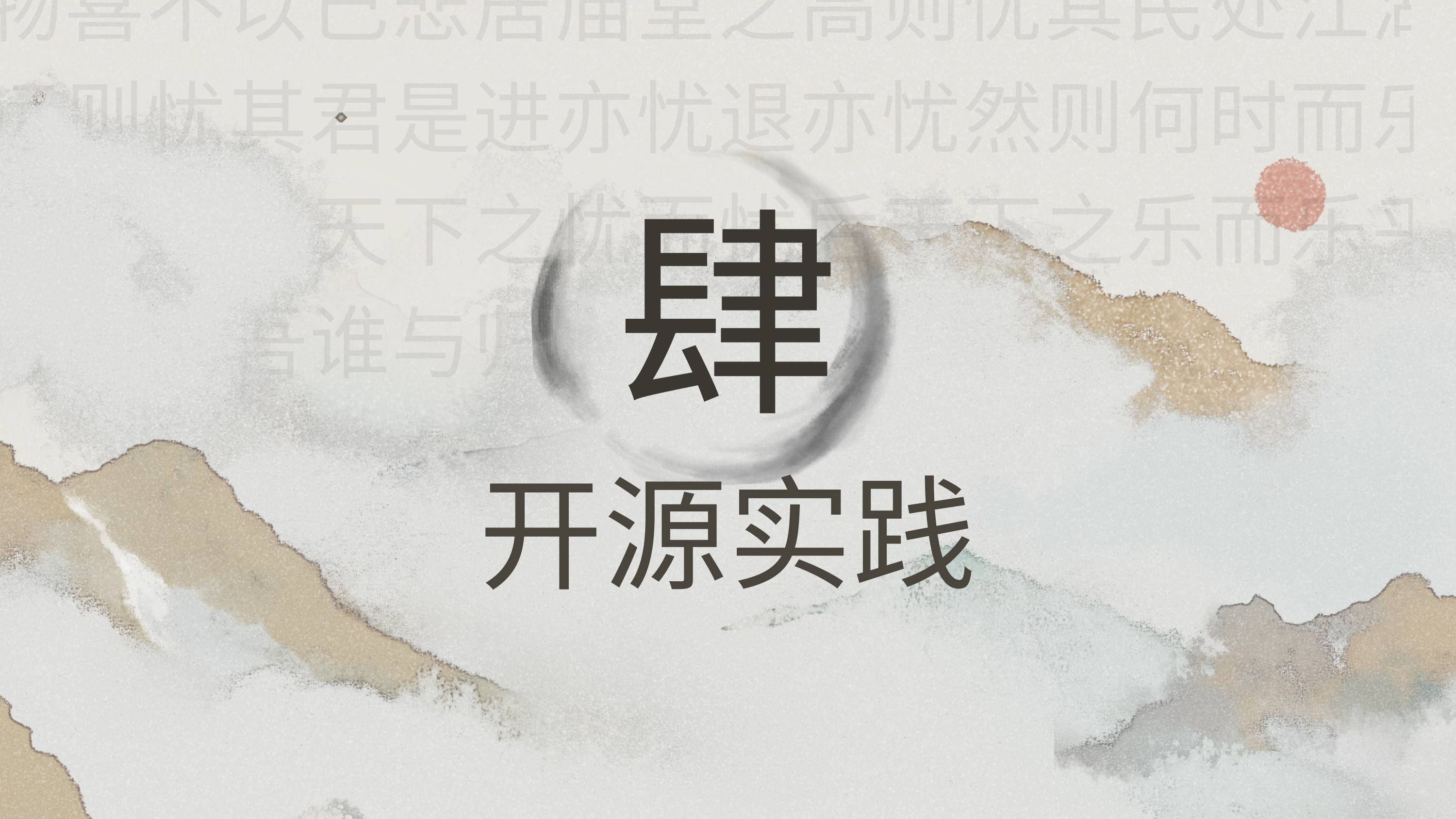

嗟夫予尝求古仁人之心或异二者之为何哉不以物喜不以己悲居庙堂之高则忧其民处江湖之远则忧其君是进亦忧退亦忧然则何时而乐耶其必曰先天下之忧而忧后天下之乐而乐乎噫微斯人吾谁与归

肆
开源实践